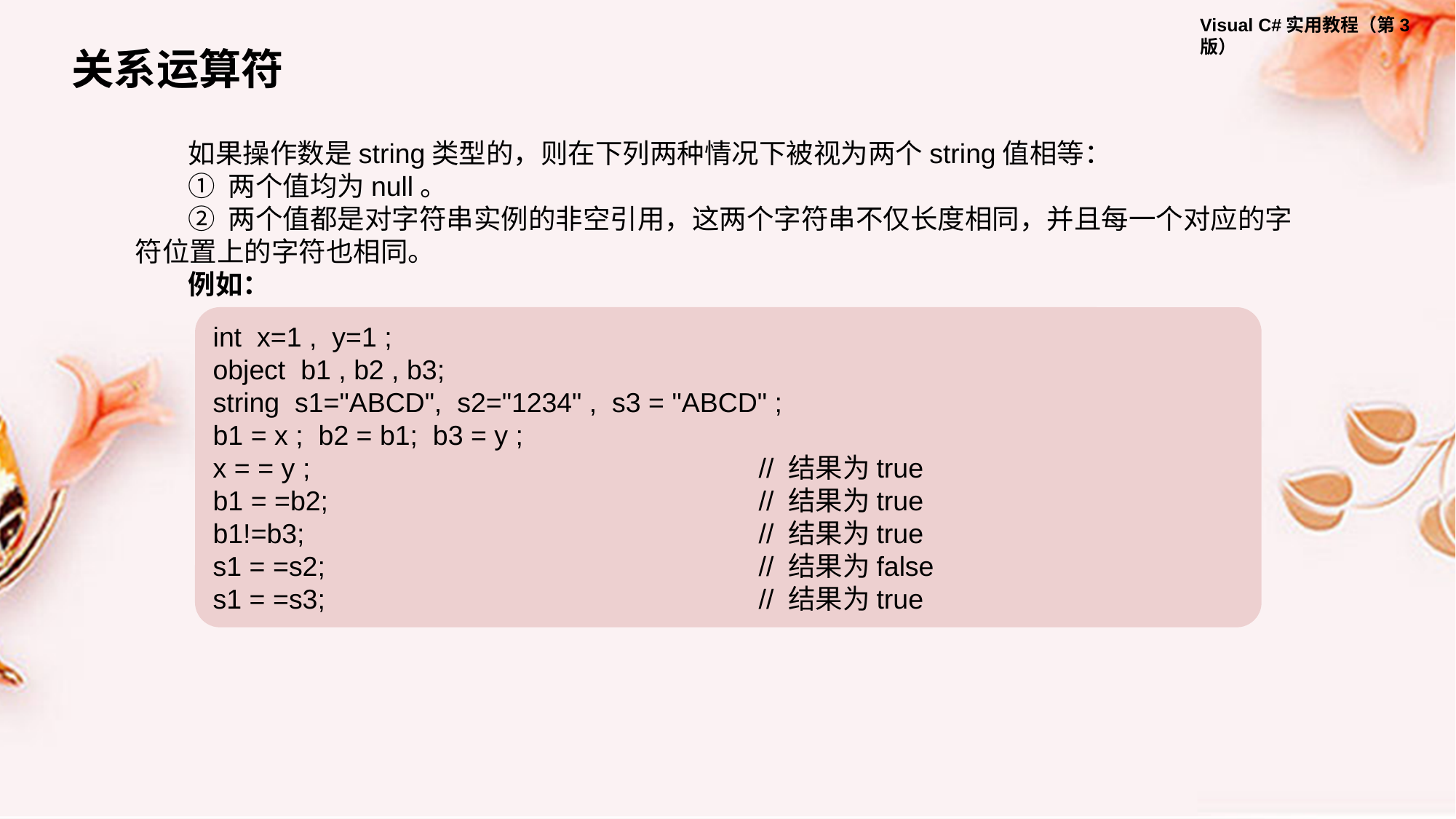

关系运算符
如果操作数是string类型的，则在下列两种情况下被视为两个string值相等：
① 两个值均为null。
② 两个值都是对字符串实例的非空引用，这两个字符串不仅长度相同，并且每一个对应的字符位置上的字符也相同。
例如：
int  x=1 ,  y=1 ;
object  b1 , b2 , b3;
string  s1="ABCD",  s2="1234" ,  s3 = "ABCD" ;
b1 = x ;  b2 = b1;  b3 = y ;
x = = y ;      				// 结果为true
b1 = =b2;      				// 结果为true
b1!=b3;      				// 结果为true
s1 = =s2;      				// 结果为false
s1 = =s3;      				// 结果为true